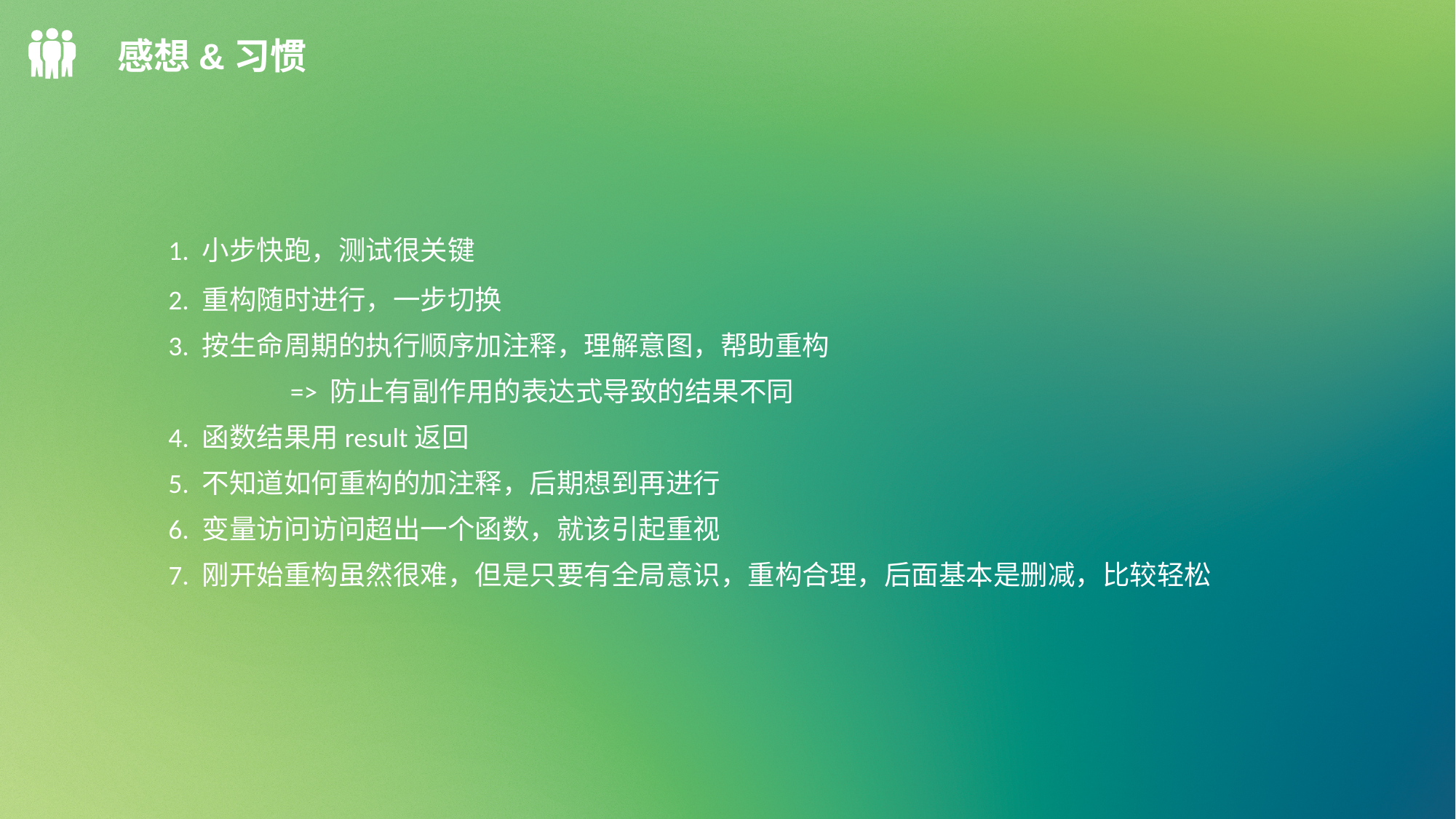

感想&习惯
# 1. 小步快跑，测试很关键 2. 重构随时进行，一步切换 3. 按生命周期的执行顺序加注释，理解意图，帮助重构 => 防止有副作用的表达式导致的结果不同 4. 函数结果用result返回 5. 不知道如何重构的加注释，后期想到再进行 6. 变量访问访问超出一个函数，就该引起重视 7. 刚开始重构虽然很难，但是只要有全局意识，重构合理，后面基本是删减，比较轻松